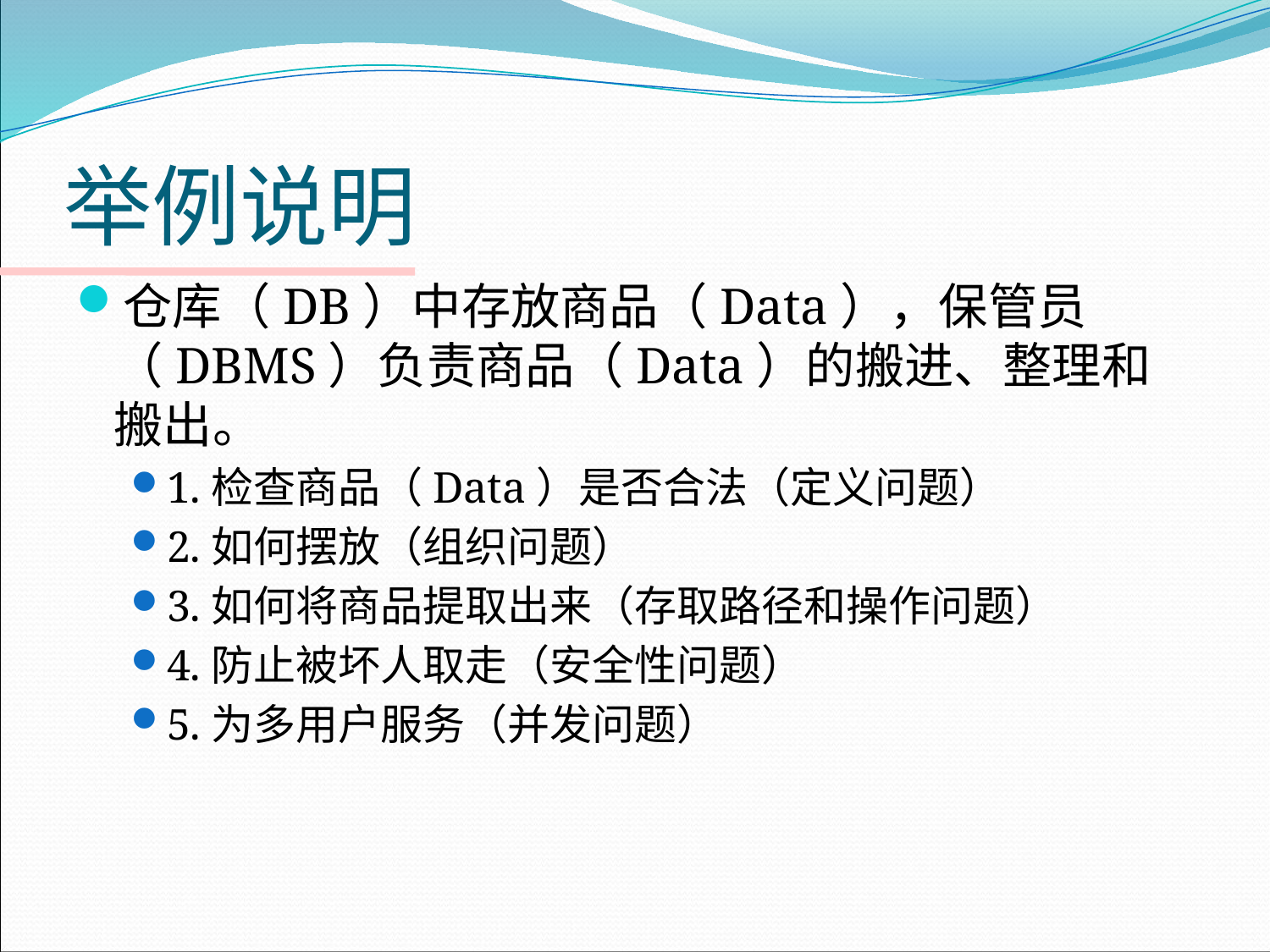

# 举例说明
仓库（DB）中存放商品（Data），保管员（DBMS）负责商品（Data）的搬进、整理和搬出。
1.检查商品（Data）是否合法（定义问题）
2.如何摆放（组织问题）
3.如何将商品提取出来（存取路径和操作问题）
4.防止被坏人取走（安全性问题）
5.为多用户服务（并发问题）
23